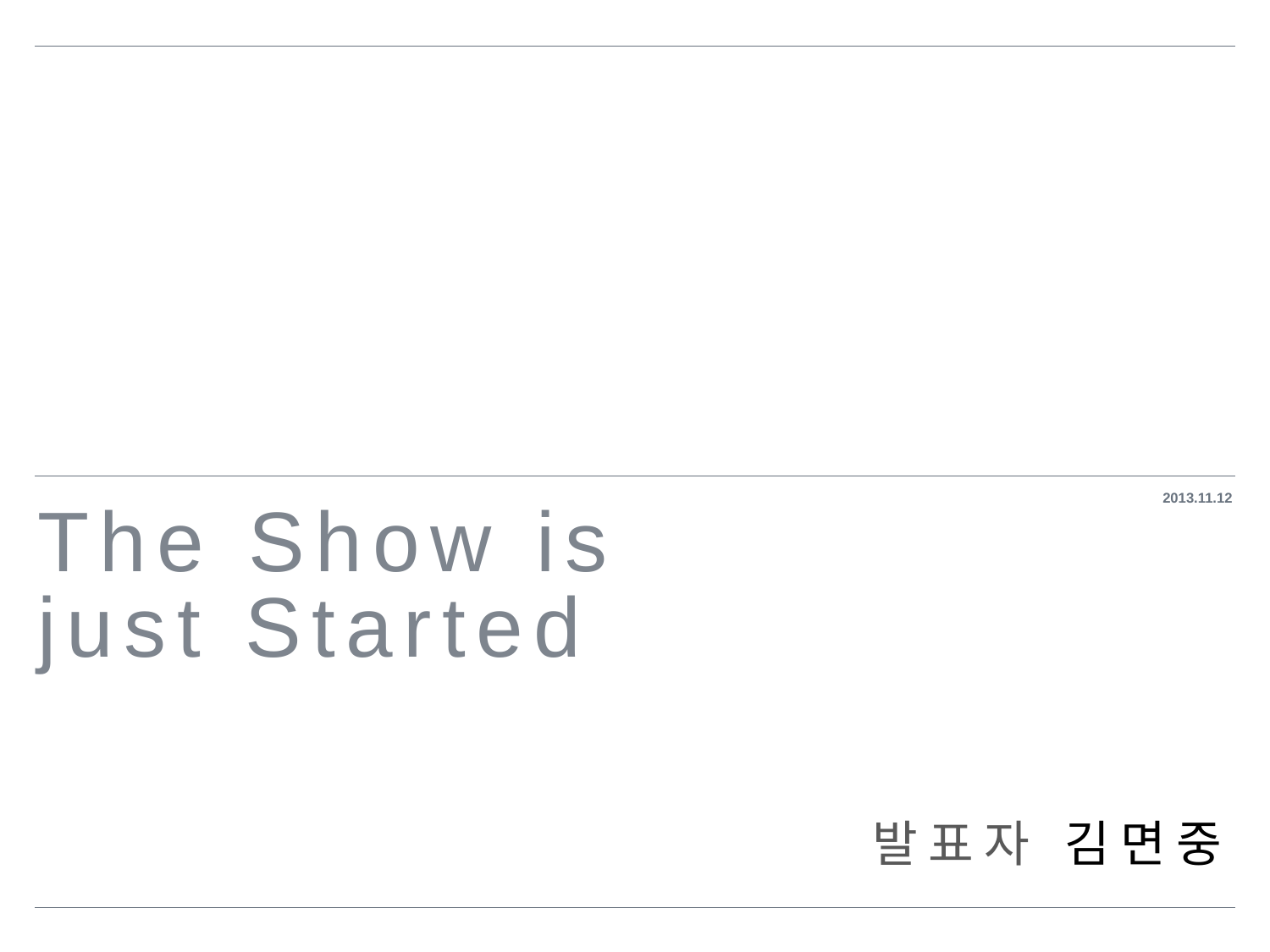

2013.11.12
The Show is just Started
발표자 김면중